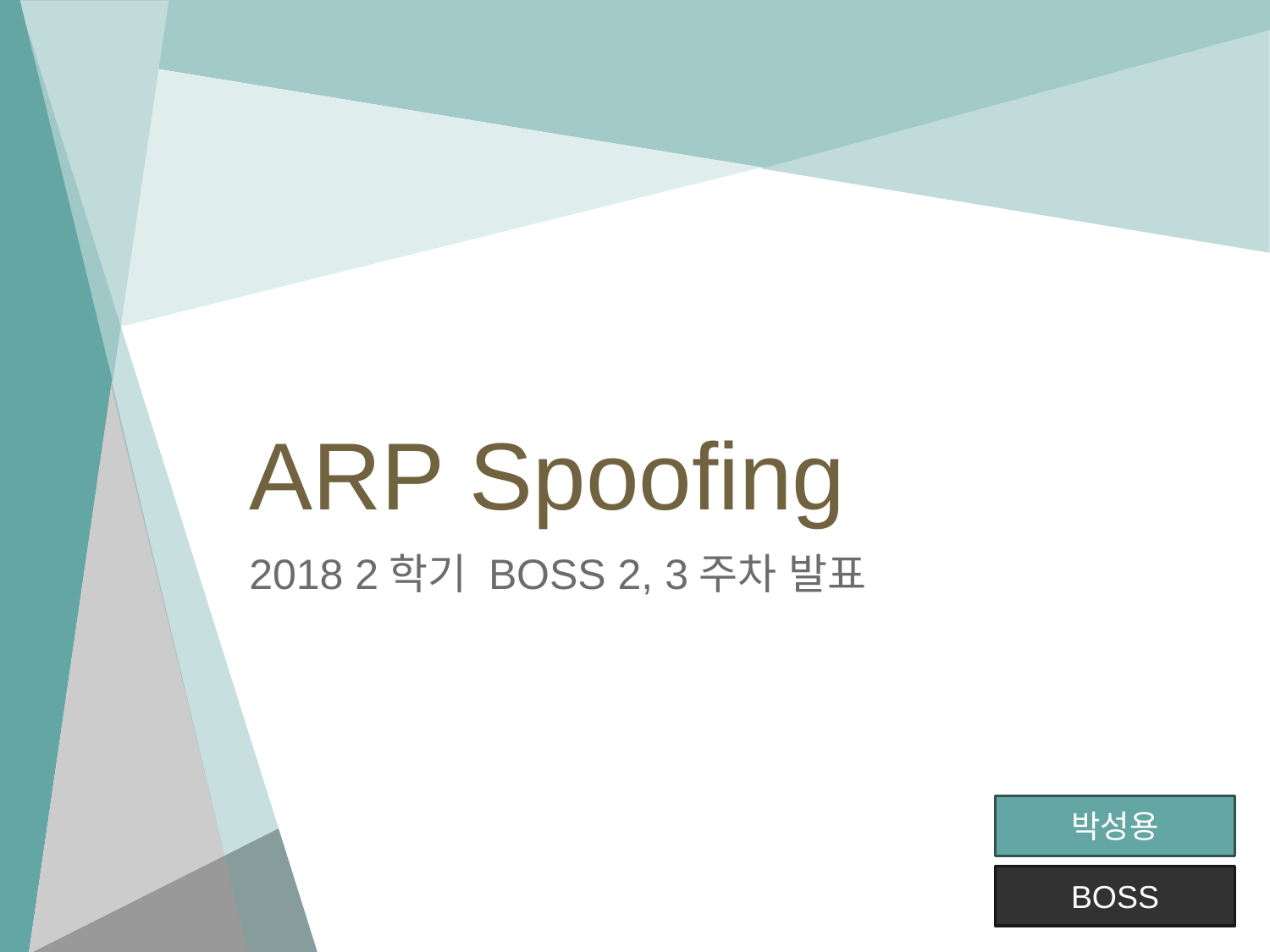

# ARP Spoofing
2018 2학기 BOSS 2, 3주차 발표
박성용
BOSS